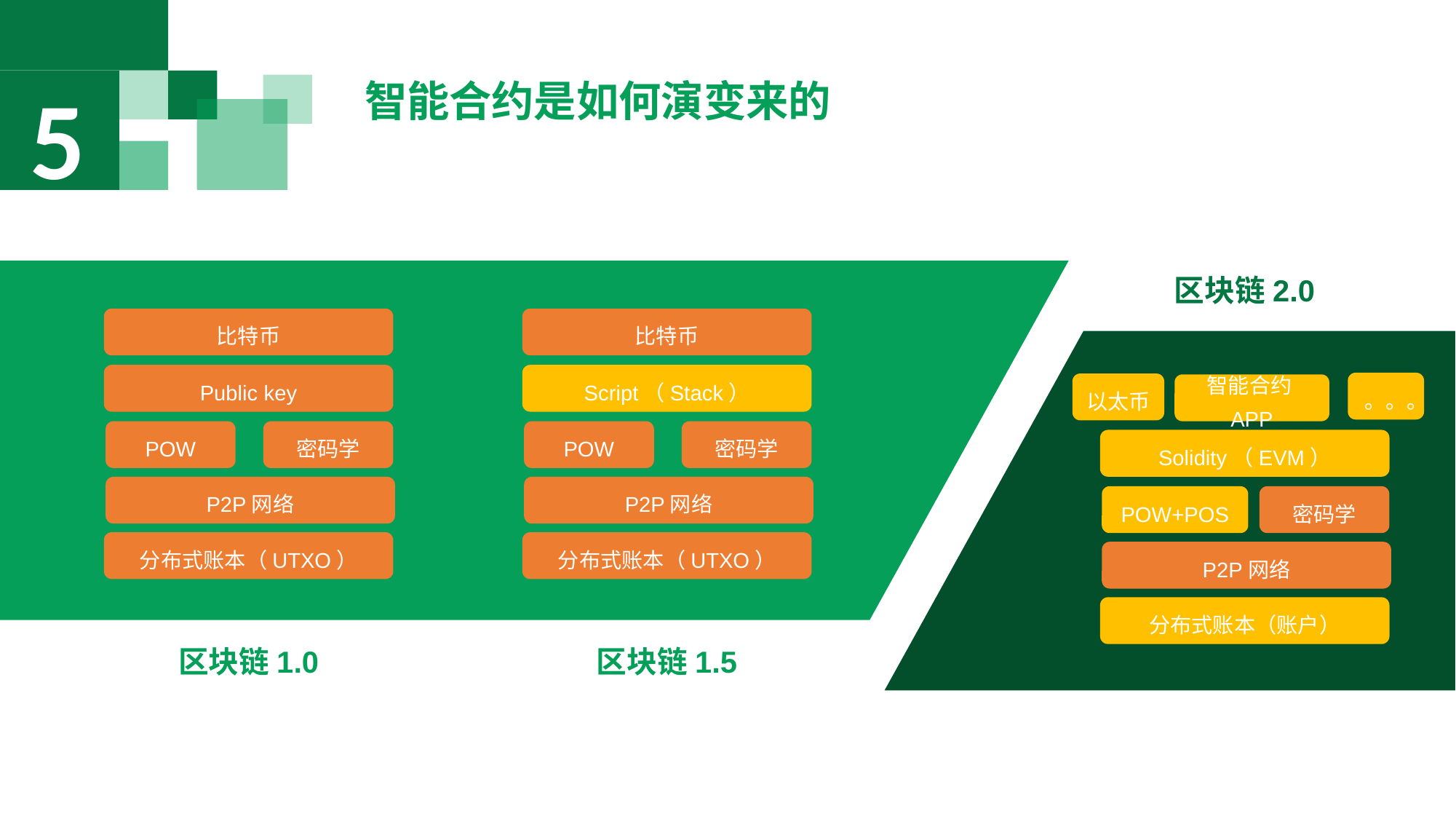

智能合约是如何演变来的
5
区块链2.0
比特币
Public key
POW
密码学
P2P网络
分布式账本（UTXO）
比特币
Script（Stack）
POW
密码学
P2P网络
分布式账本（UTXO）
。。。
以太币
智能合约APP
Solidity（EVM）
POW+POS
密码学
P2P网络
分布式账本（账户）
区块链1.0
区块链1.5